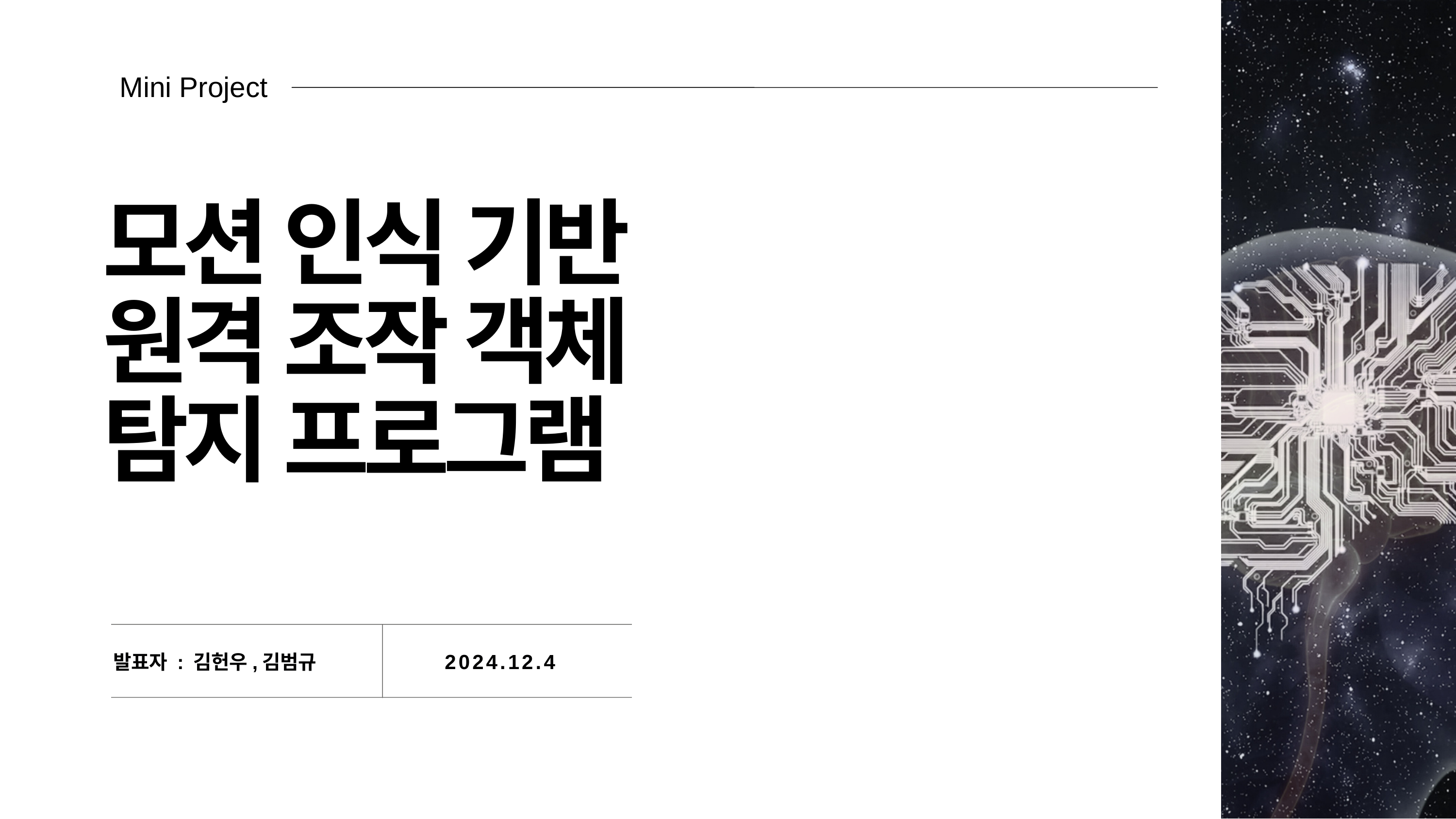

Mini Project

모션 인식 기반 원격 조작 객체 탐지 프로그램

2024.12.4
발표자 : 김헌우,김범규